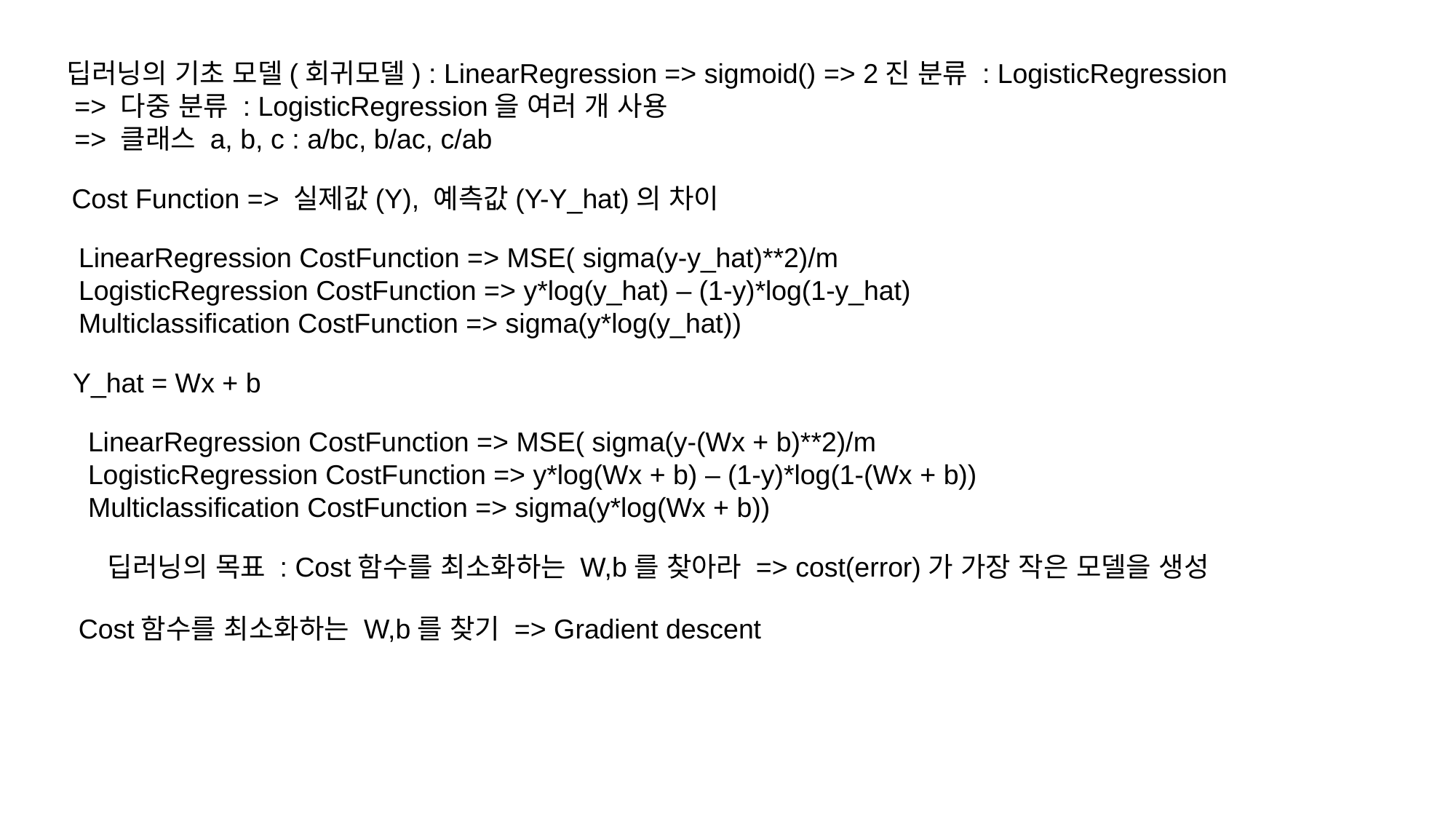

딥러닝의 기초 모델(회귀모델) : LinearRegression => sigmoid() => 2진 분류 : LogisticRegression
 => 다중 분류 : LogisticRegression을 여러 개 사용
 => 클래스 a, b, c : a/bc, b/ac, c/ab
Cost Function => 실제값(Y), 예측값(Y-Y_hat)의 차이
LinearRegression CostFunction => MSE( sigma(y-y_hat)**2)/m
LogisticRegression CostFunction => y*log(y_hat) – (1-y)*log(1-y_hat)
Multiclassification CostFunction => sigma(y*log(y_hat))
Y_hat = Wx + b
LinearRegression CostFunction => MSE( sigma(y-(Wx + b)**2)/m
LogisticRegression CostFunction => y*log(Wx + b) – (1-y)*log(1-(Wx + b))
Multiclassification CostFunction => sigma(y*log(Wx + b))
딥러닝의 목표 : Cost함수를 최소화하는 W,b를 찾아라 => cost(error)가 가장 작은 모델을 생성
Cost함수를 최소화하는 W,b를 찾기 => Gradient descent